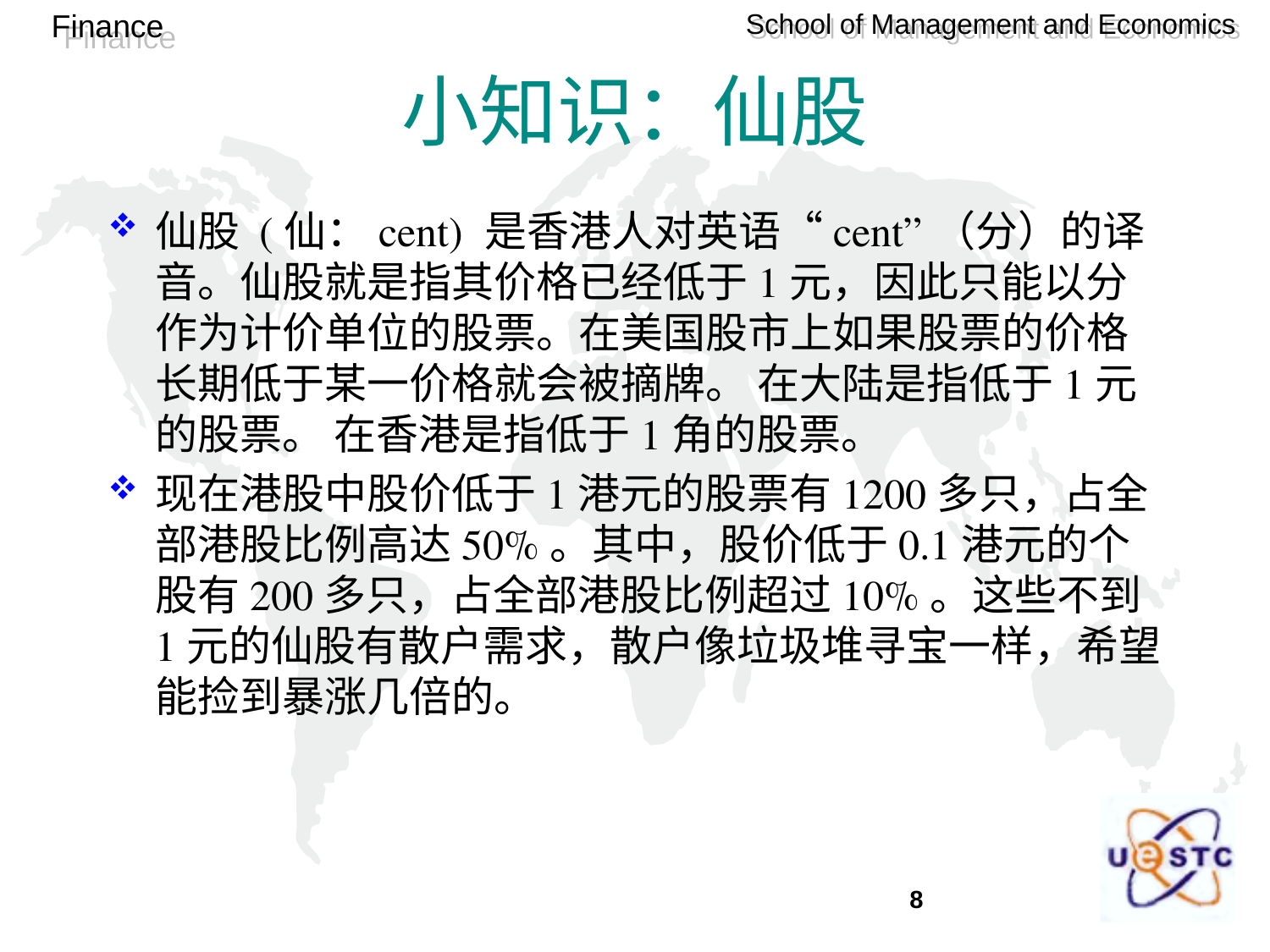

# 小知识：仙股
仙股 (仙：cent) 是香港人对英语“cent”（分）的译音。仙股就是指其价格已经低于1元，因此只能以分作为计价单位的股票。在美国股市上如果股票的价格长期低于某一价格就会被摘牌。 在大陆是指低于1元的股票。 在香港是指低于1角的股票。
现在港股中股价低于1港元的股票有1200多只，占全部港股比例高达50%。其中，股价低于0.1港元的个股有200多只，占全部港股比例超过10%。这些不到1元的仙股有散户需求，散户像垃圾堆寻宝一样，希望能捡到暴涨几倍的。